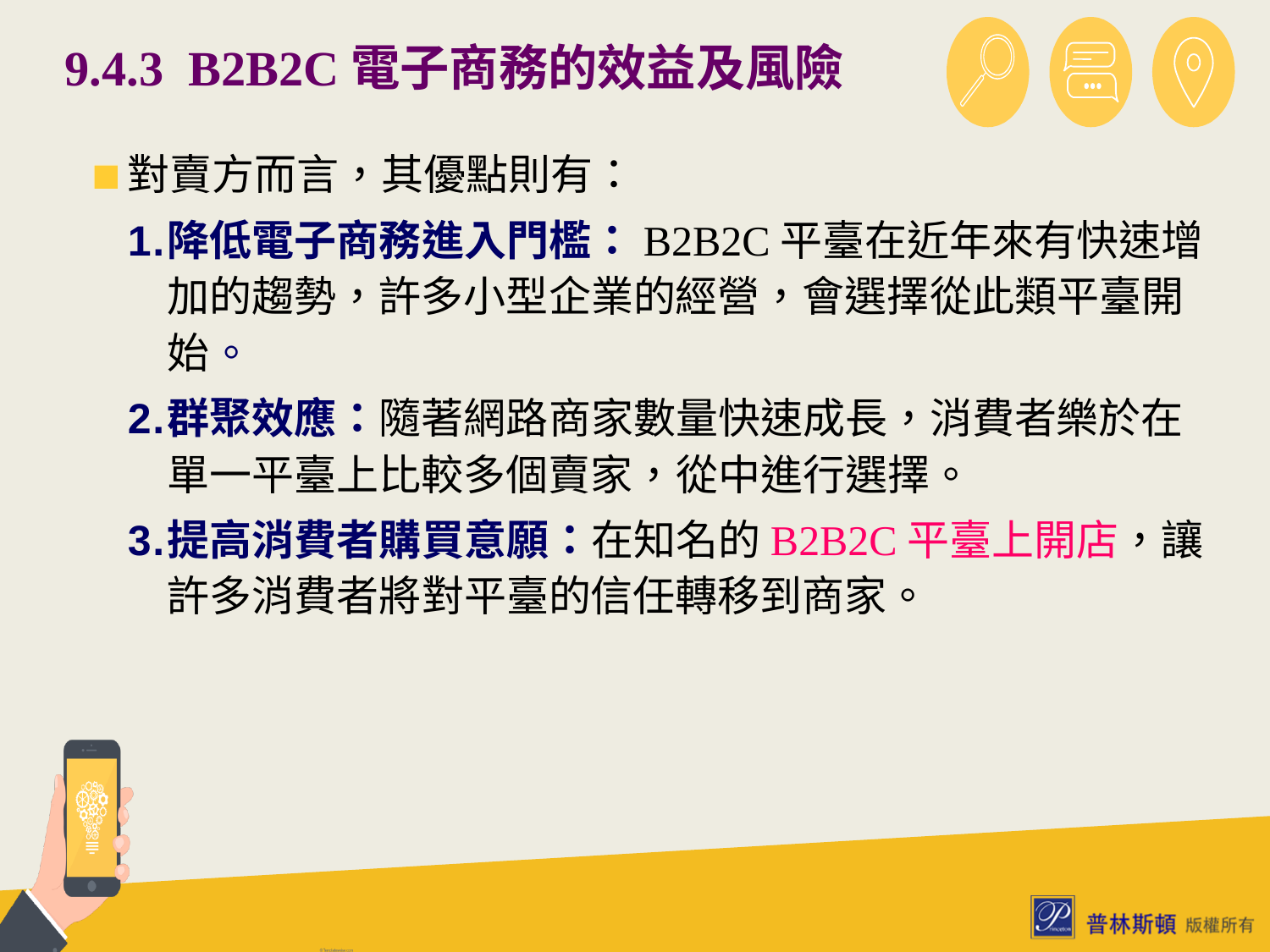

# 9.4.3  B2B2C電子商務的效益及風險
對賣方而言，其優點則有：
降低電子商務進入門檻：B2B2C平臺在近年來有快速增加的趨勢，許多小型企業的經營，會選擇從此類平臺開始。
群聚效應：隨著網路商家數量快速成長，消費者樂於在單一平臺上比較多個賣家，從中進行選擇。
提高消費者購買意願：在知名的B2B2C平臺上開店，讓許多消費者將對平臺的信任轉移到商家。